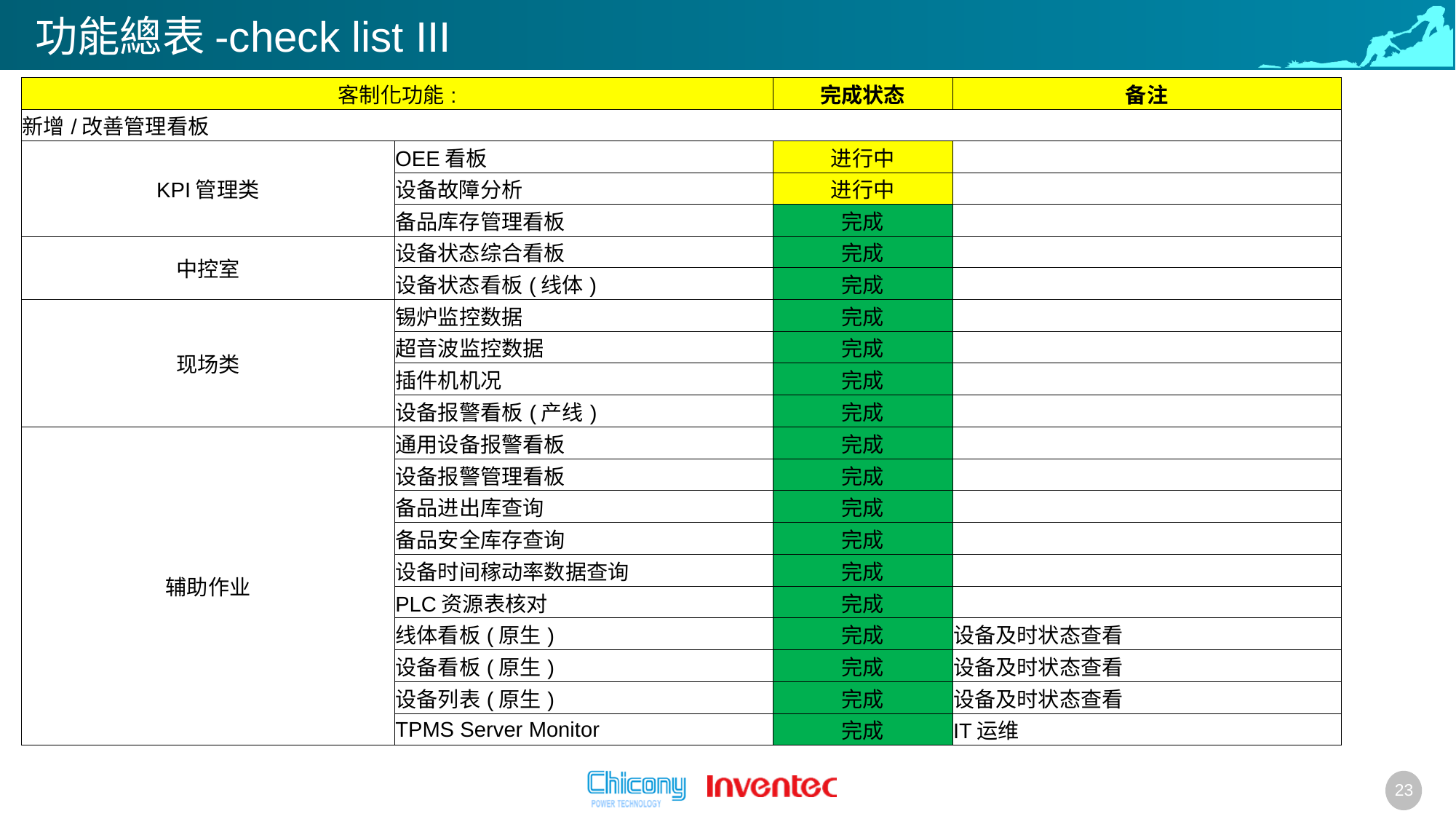

# 功能總表-check list III
| 客制化功能: |  | 完成状态 | 备注 |
| --- | --- | --- | --- |
| 新增/改善管理看板 |  |  |  |
| KPI管理类 | OEE看板 | 进行中 |  |
|  | 设备故障分析 | 进行中 |  |
|  | 备品库存管理看板 | 完成 |  |
| 中控室 | 设备状态综合看板 | 完成 |  |
|  | 设备状态看板(线体) | 完成 |  |
| 现场类 | 锡炉监控数据 | 完成 |  |
|  | 超音波监控数据 | 完成 |  |
|  | 插件机机况 | 完成 |  |
|  | 设备报警看板(产线) | 完成 |  |
| 辅助作业 | 通用设备报警看板 | 完成 |  |
|  | 设备报警管理看板 | 完成 |  |
|  | 备品进出库查询 | 完成 |  |
|  | 备品安全库存查询 | 完成 |  |
|  | 设备时间稼动率数据查询 | 完成 |  |
|  | PLC资源表核对 | 完成 |  |
|  | 线体看板(原生) | 完成 | 设备及时状态查看 |
|  | 设备看板(原生) | 完成 | 设备及时状态查看 |
|  | 设备列表(原生) | 完成 | 设备及时状态查看 |
|  | TPMS Server Monitor | 完成 | IT运维 |